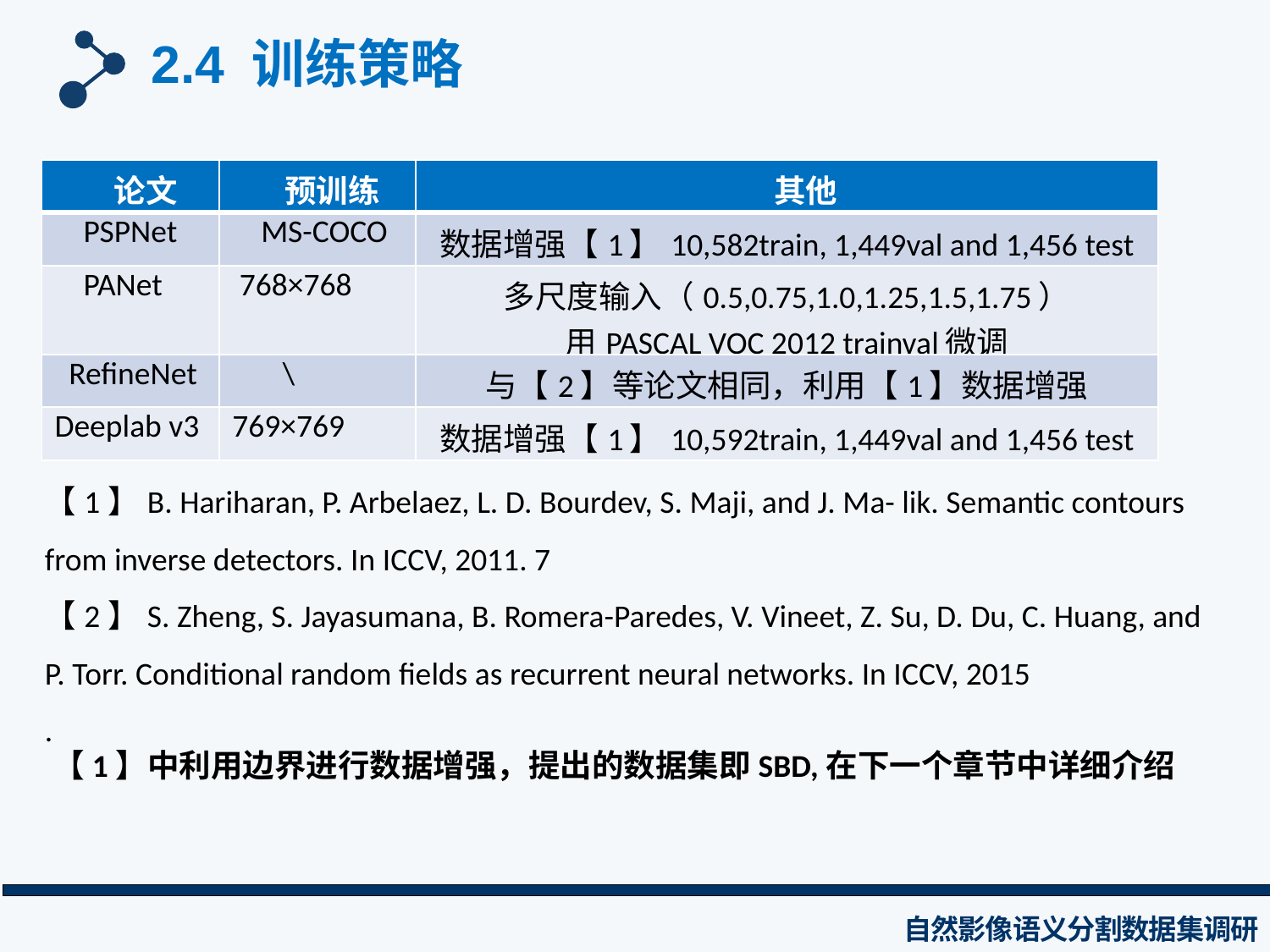

2.4 训练策略

| 论文 | 预训练 | 其他 |
| --- | --- | --- |
| PSPNet | MS-COCO | 数据增强【1】10,582train, 1,449val and 1,456 test |
| PANet | 768×768 | 多尺度输入（0.5,0.75,1.0,1.25,1.5,1.75） 用PASCAL VOC 2012 trainval微调 |
| RefineNet | \ | 与【2】等论文相同，利用【1】数据增强 |
| Deeplab v3 | 769×769 | 数据增强【1】10,592train, 1,449val and 1,456 test |
【1】B. Hariharan, P. Arbelaez, L. D. Bourdev, S. Maji, and J. Ma- lik. Semantic contours from inverse detectors. In ICCV, 2011. 7
【2】S. Zheng, S. Jayasumana, B. Romera-Paredes, V. Vineet, Z. Su, D. Du, C. Huang, and P. Torr. Conditional random fields as recurrent neural networks. In ICCV, 2015
.
【1】中利用边界进行数据增强，提出的数据集即SBD,在下一个章节中详细介绍

自然影像语义分割数据集调研